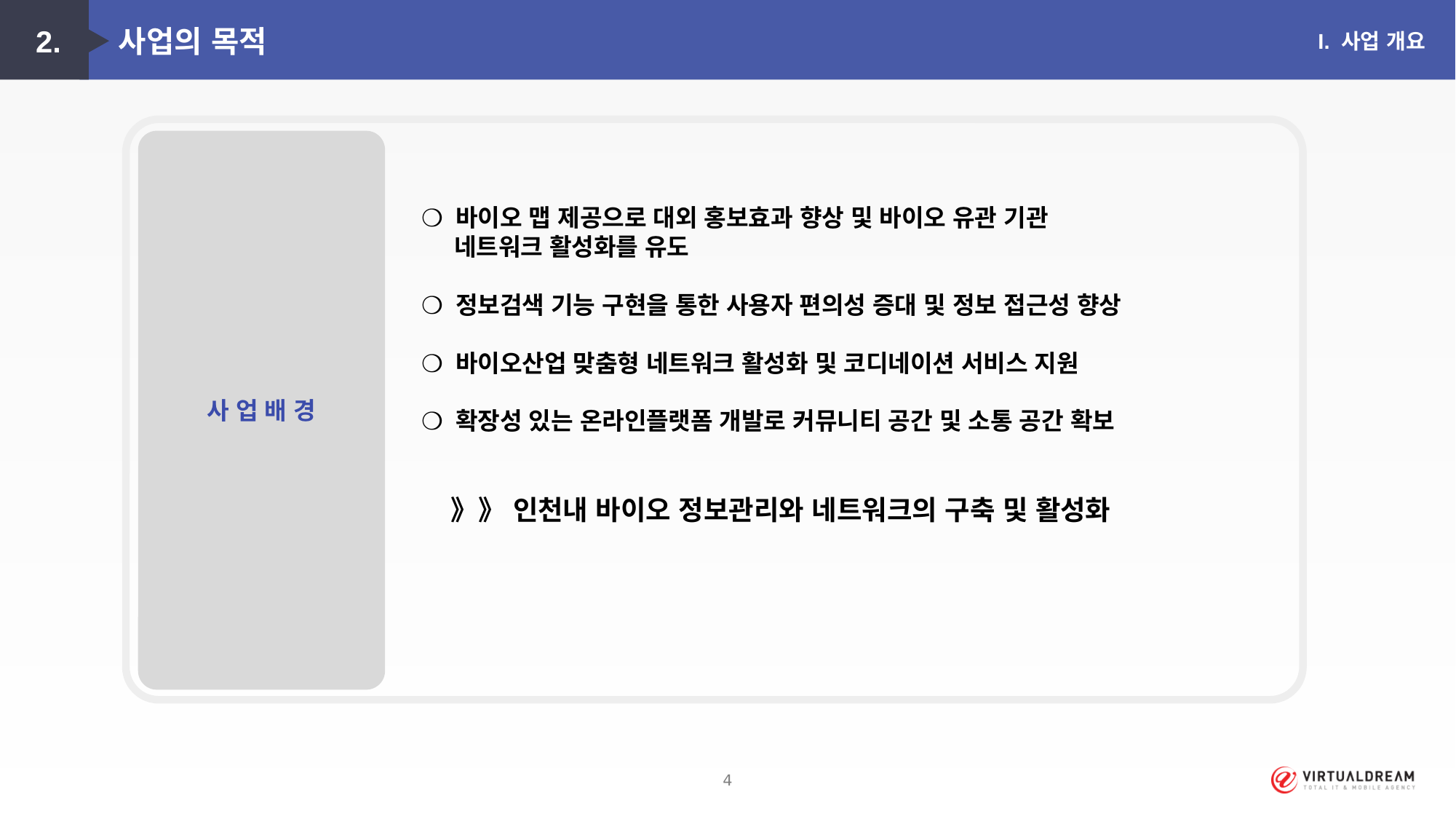

2.      사업의 목적
I. 사업 개요

사 업 배 경
❍ 바이오 맵 제공으로 대외 홍보효과 향상 및 바이오 유관 기관
    네트워크 활성화를 유도

❍ 정보검색 기능 구현을 통한 사용자 편의성 증대 및 정보 접근성 향상

❍ 바이오산업 맞춤형 네트워크 활성화 및 코디네이션 서비스 지원

❍ 확장성 있는 온라인플랫폼 개발로 커뮤니티 공간 및 소통 공간 확보

   》》 인천내 바이오 정보관리와 네트워크의 구축 및 활성화